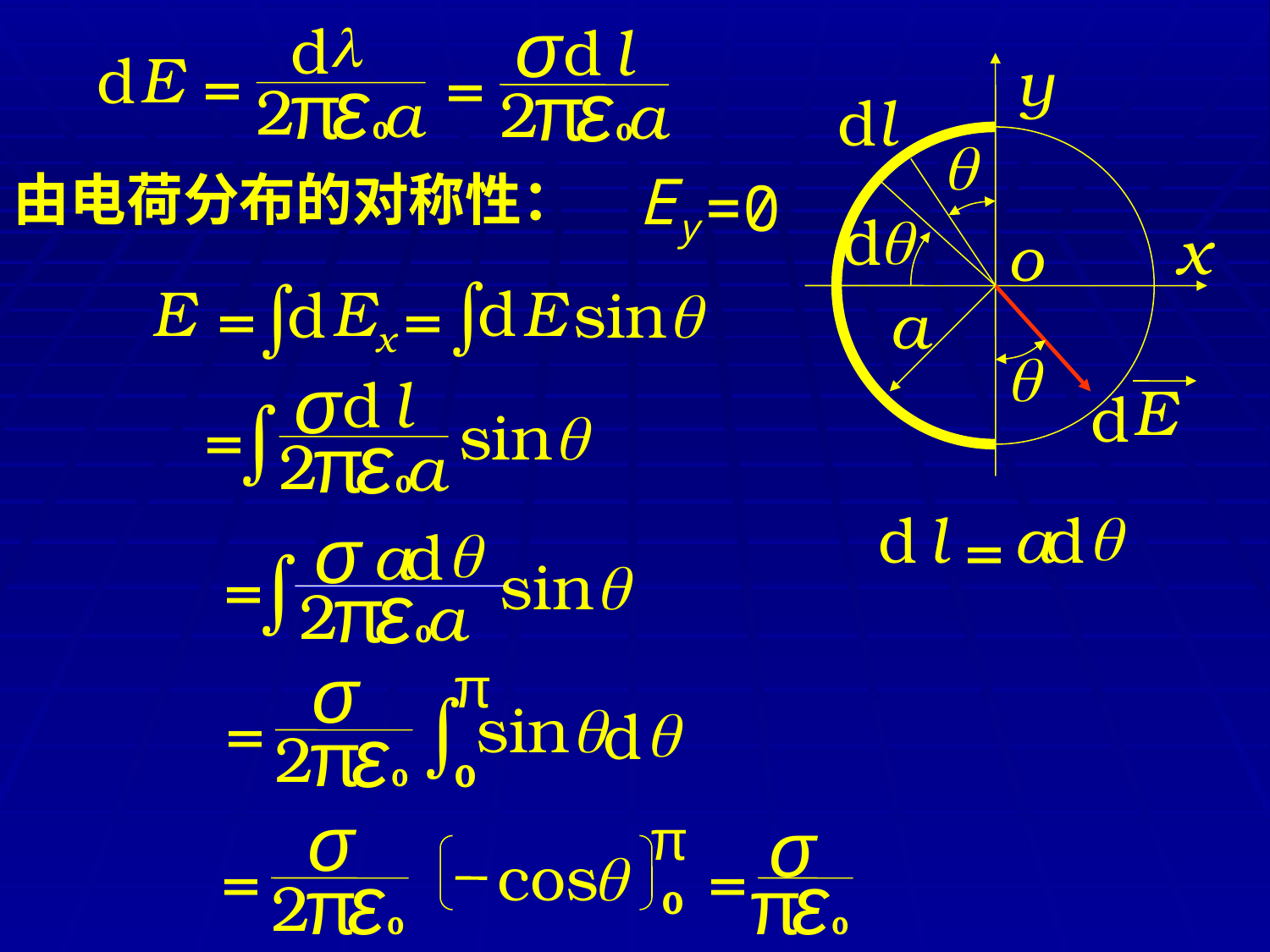

σ
d
l
=
ε
π
2
a

0
d
λ
d
=
E
ε
π
2
a

0
y

θ

θ

d
o
x

a

θ
d
E

dl
Ey
=0
由电荷分布的对称性：
∫
E
d
sin
θ
=
E
∫
Ex
d
=
σ
d
l
∫
sin
θ
=
ε
π
2
a

0
θ
d
l
a
d
=
σ
θ
a
d
∫
sin
θ
=
ε
π
2
a

0

σ
π
∫
sin
θ
=
θ
d
ε
π
2

0
0
σ
π

cos
θ
=
ε
π
2

0
0
σ
=
ε
π

0